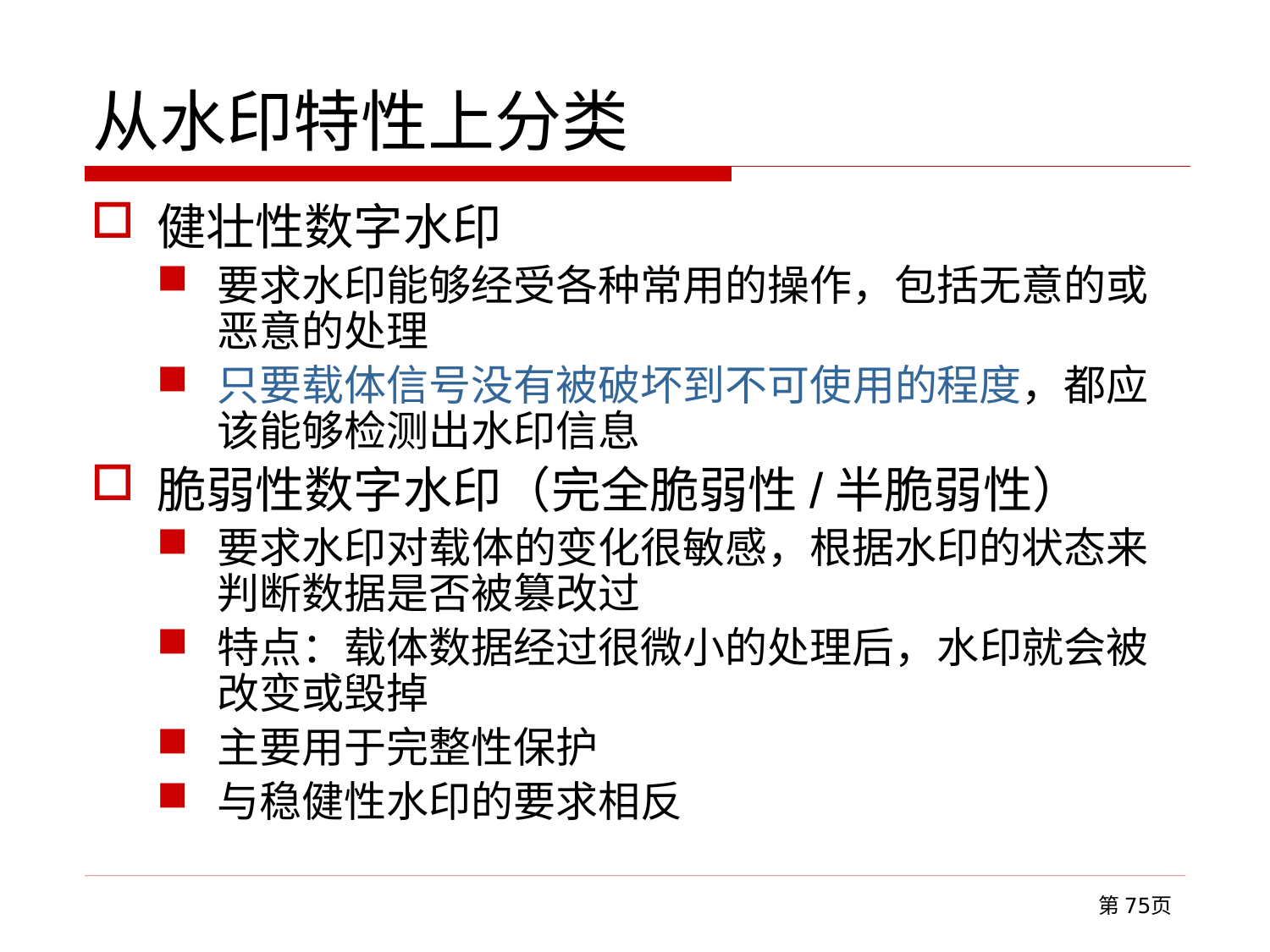

# 从水印特性上分类
健壮性数字水印
要求水印能够经受各种常用的操作，包括无意的或恶意的处理
只要载体信号没有被破坏到不可使用的程度，都应该能够检测出水印信息
脆弱性数字水印（完全脆弱性/半脆弱性）
要求水印对载体的变化很敏感，根据水印的状态来判断数据是否被篡改过
特点：载体数据经过很微小的处理后，水印就会被改变或毁掉
主要用于完整性保护
与稳健性水印的要求相反
75